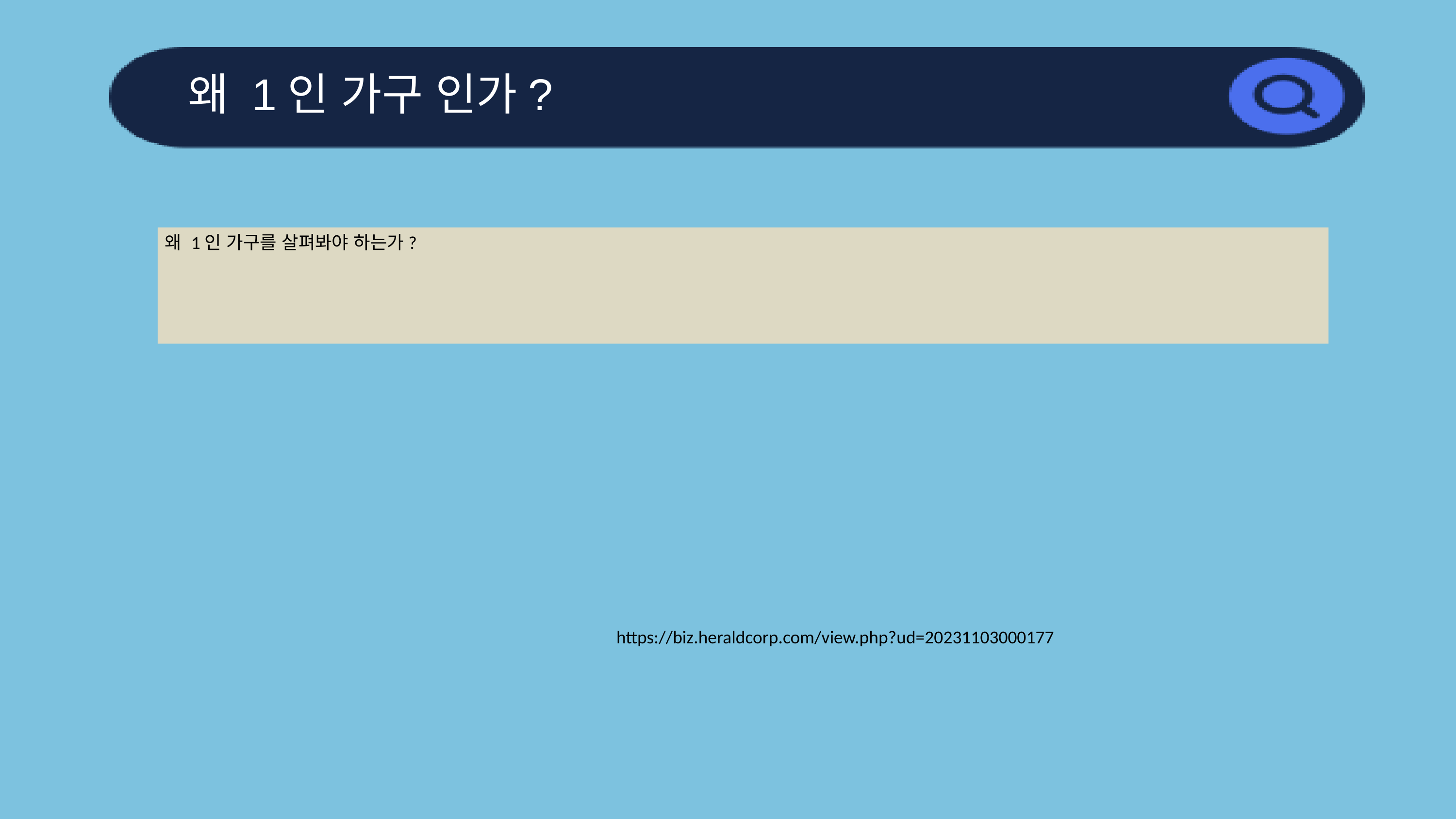

왜 1인 가구 인가?
왜 1인 가구를 살펴봐야 하는가?

https://biz.heraldcorp.com/view.php?ud=20231103000177